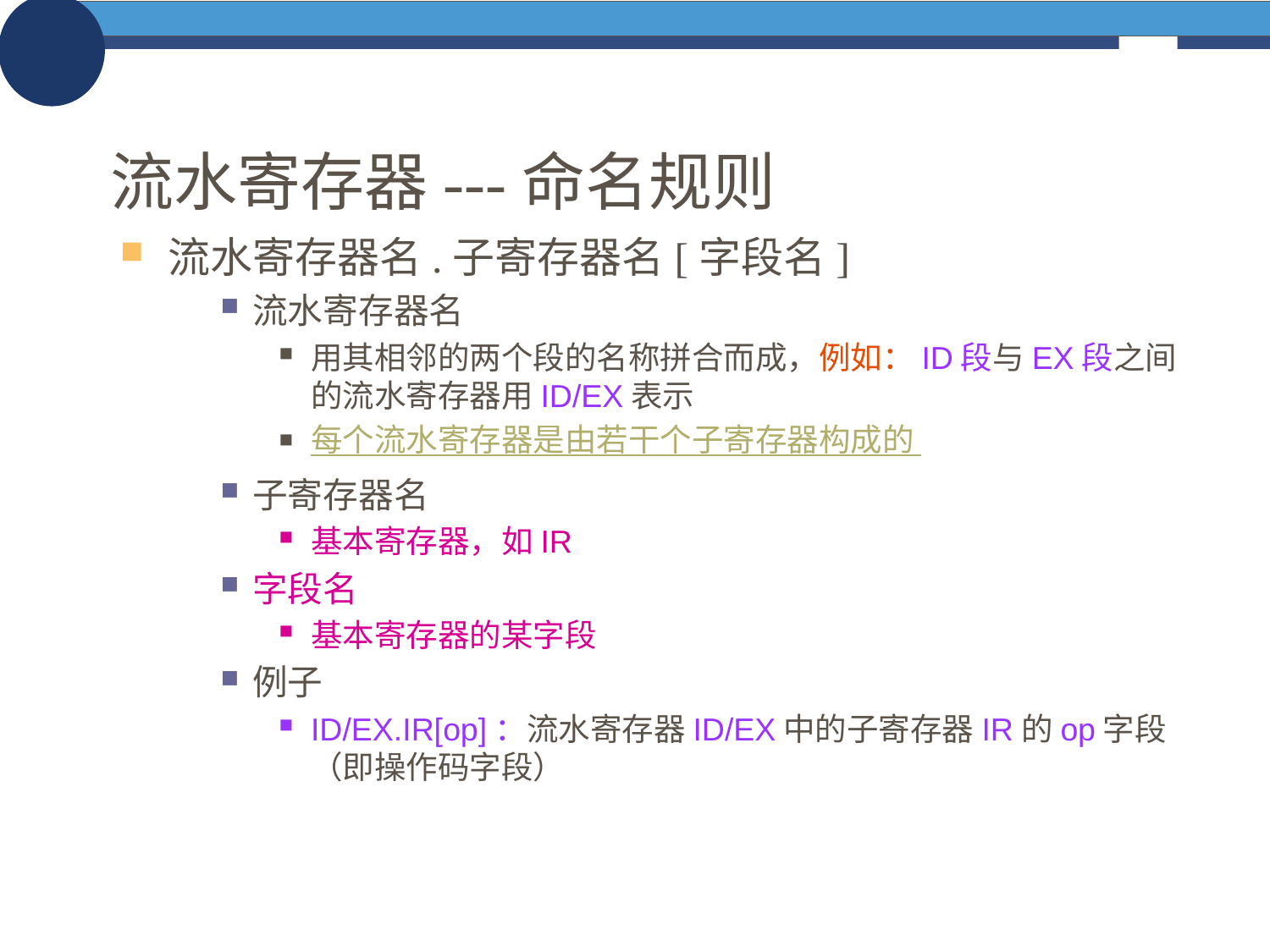

# 流水寄存器---命名规则
流水寄存器名.子寄存器名[字段名]
流水寄存器名
用其相邻的两个段的名称拼合而成，例如：ID段与EX段之间的流水寄存器用ID/EX表示
每个流水寄存器是由若干个子寄存器构成的
子寄存器名
基本寄存器，如IR
字段名
基本寄存器的某字段
例子
ID/EX.IR[op]：流水寄存器ID/EX中的子寄存器IR的op字段（即操作码字段）